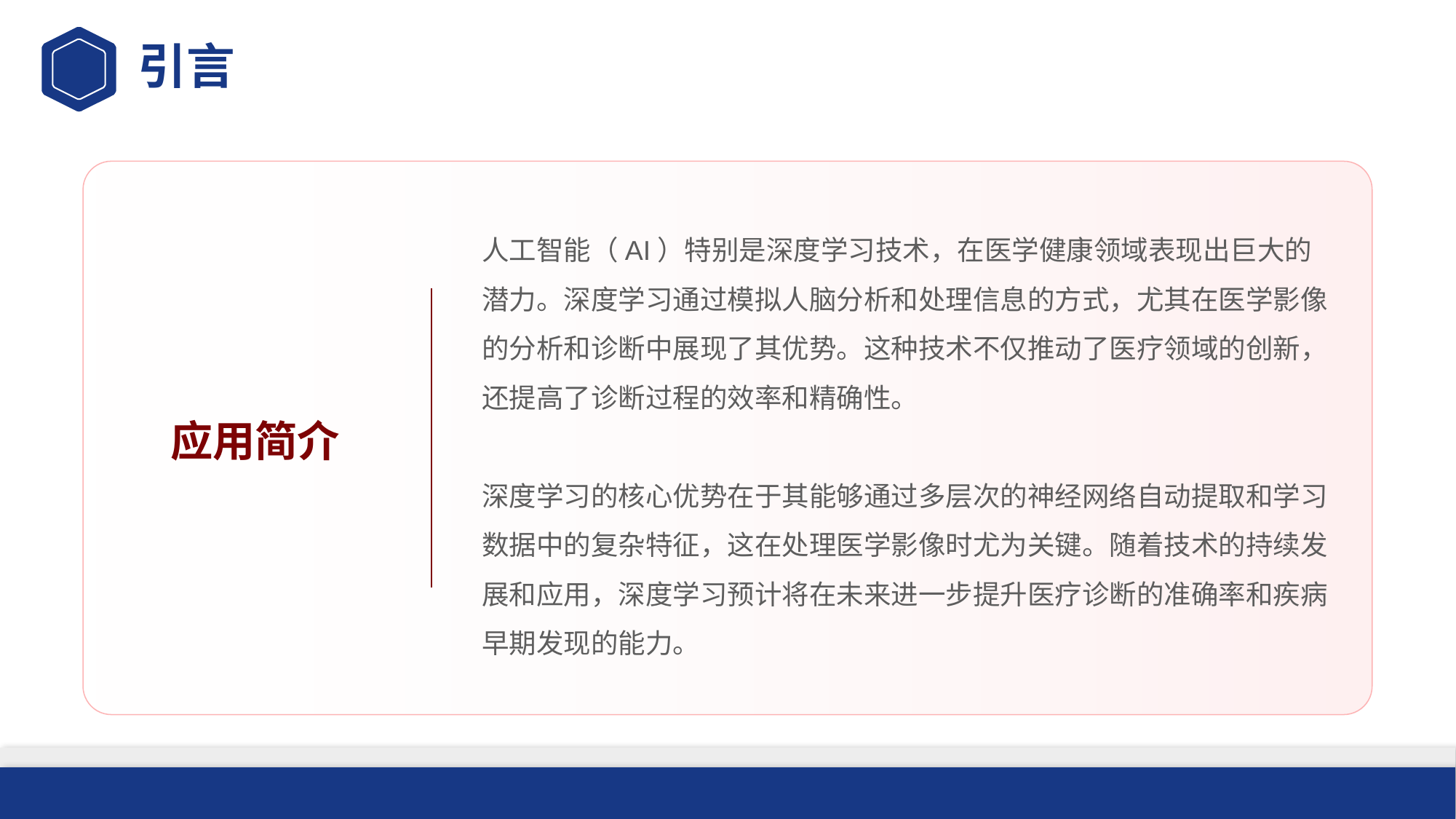

引言

人工智能（AI）特别是深度学习技术，在医学健康领域表现出巨大的潜力。深度学习通过模拟人脑分析和处理信息的方式，尤其在医学影像的分析和诊断中展现了其优势。这种技术不仅推动了医疗领域的创新，还提高了诊断过程的效率和精确性。

深度学习的核心优势在于其能够通过多层次的神经网络自动提取和学习数据中的复杂特征，这在处理医学影像时尤为关键。随着技术的持续发展和应用，深度学习预计将在未来进一步提升医疗诊断的准确率和疾病早期发现的能力。
应用简介